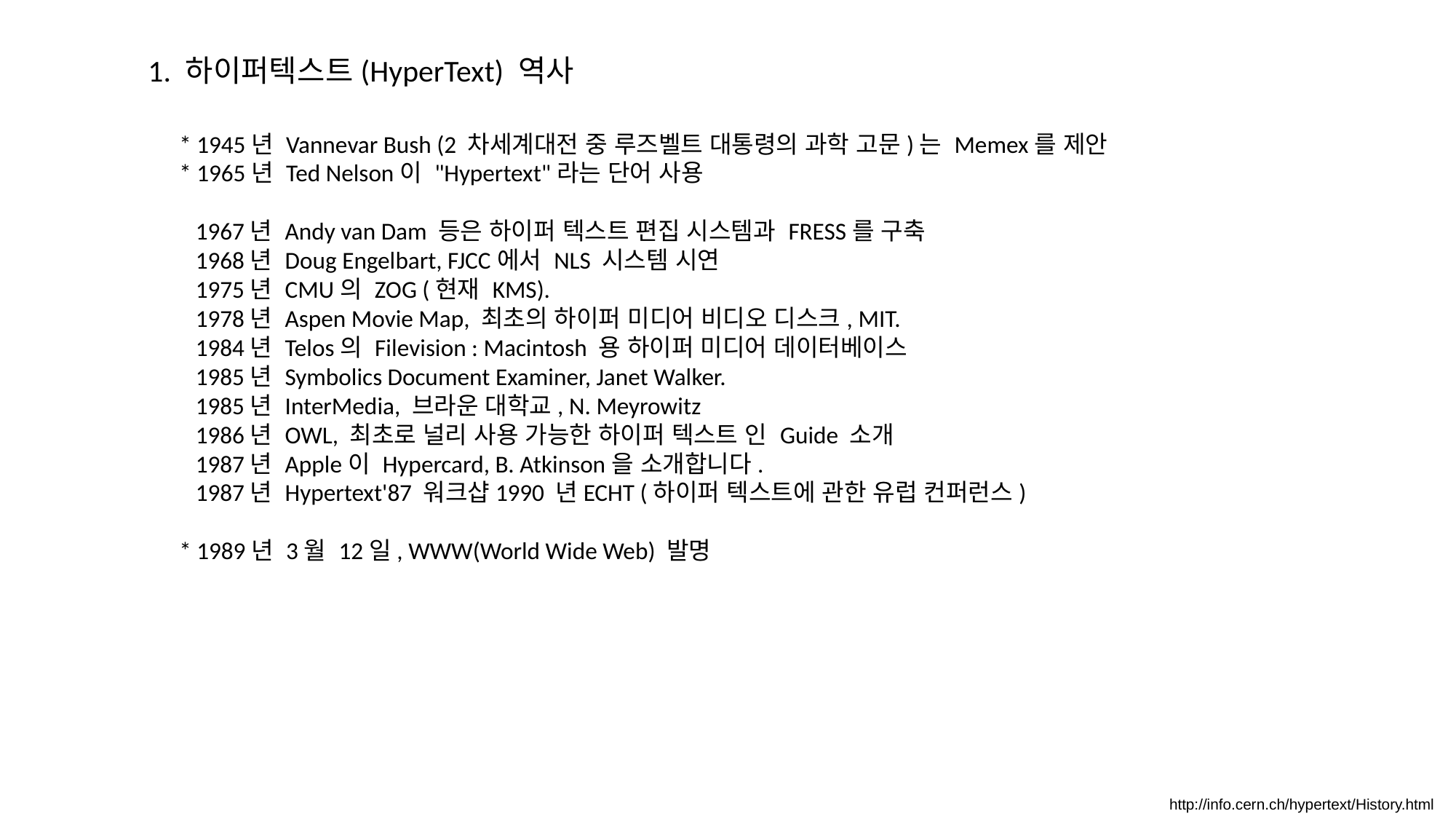

1. 하이퍼텍스트(HyperText) 역사
* 1945년 Vannevar Bush (2 차세계대전 중 루즈벨트 대통령의 과학 고문)는 Memex를 제안
* 1965년 Ted Nelson이 "Hypertext"라는 단어 사용

   1967년 Andy van Dam 등은 하이퍼 텍스트 편집 시스템과 FRESS를 구축
   1968년 Doug Engelbart, FJCC에서 NLS 시스템 시연
   1975년 CMU의 ZOG (현재 KMS).
   1978년 Aspen Movie Map, 최초의 하이퍼 미디어 비디오 디스크, MIT.
   1984년 Telos의 Filevision : Macintosh 용 하이퍼 미디어 데이터베이스
   1985년 Symbolics Document Examiner, Janet Walker.
   1985년 InterMedia, 브라운 대학교, N. Meyrowitz
   1986년 OWL, 최초로 널리 사용 가능한 하이퍼 텍스트 인 Guide 소개
   1987년 Apple이 Hypercard, B. Atkinson을 소개합니다.
   1987년 Hypertext'87 워크샵1990 년ECHT (하이퍼 텍스트에 관한 유럽 컨퍼런스)

* 1989년 3월 12일, WWW(World Wide Web) 발명

http://info.cern.ch/hypertext/History.html